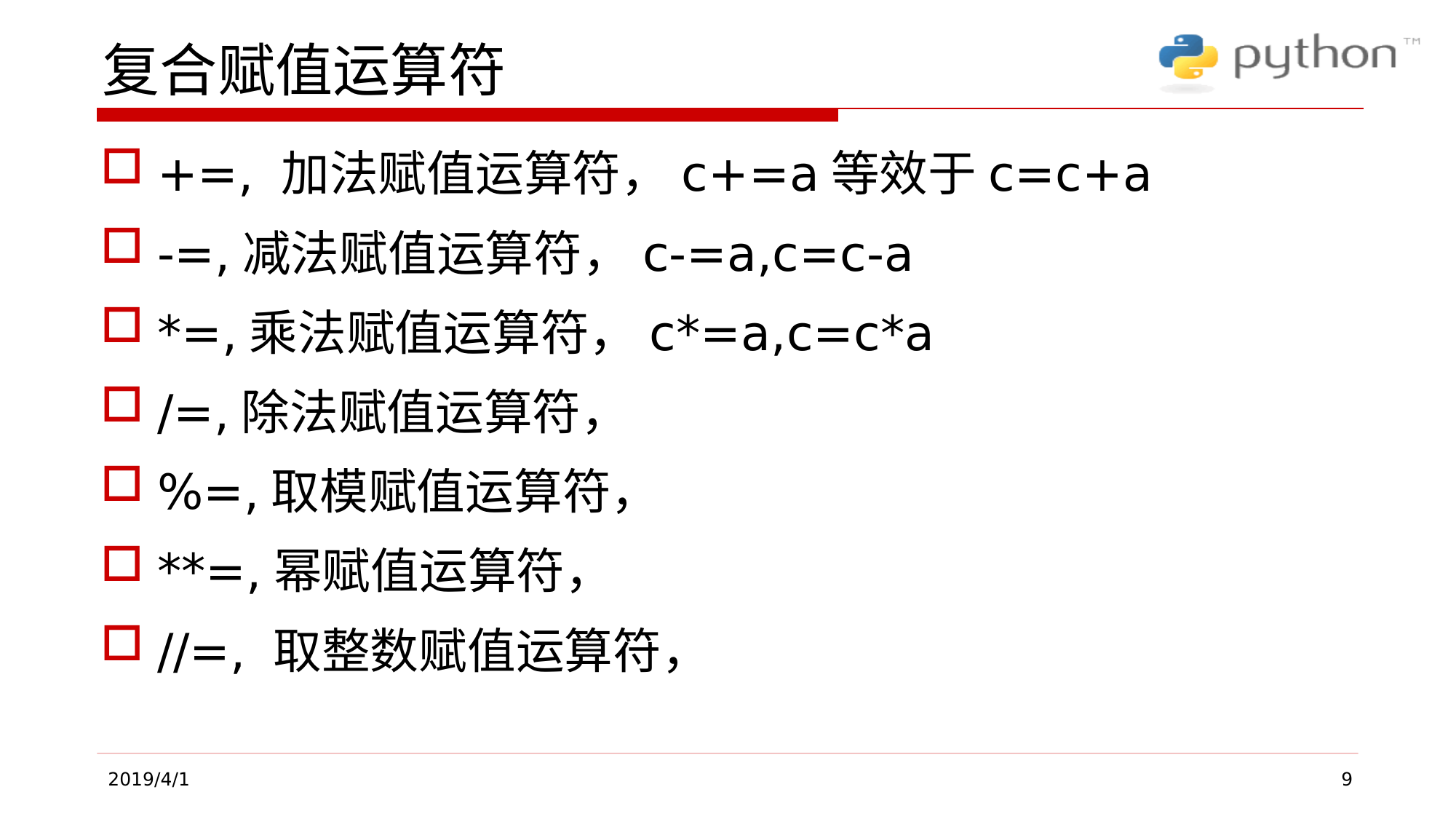

# 复合赋值运算符
+=, 加法赋值运算符，c+=a等效于c=c+a
-=,减法赋值运算符，c-=a,c=c-a
*=,乘法赋值运算符，c*=a,c=c*a
/=,除法赋值运算符，
%=,取模赋值运算符，
**=,幂赋值运算符，
//=, 取整数赋值运算符，
9
2019/4/1